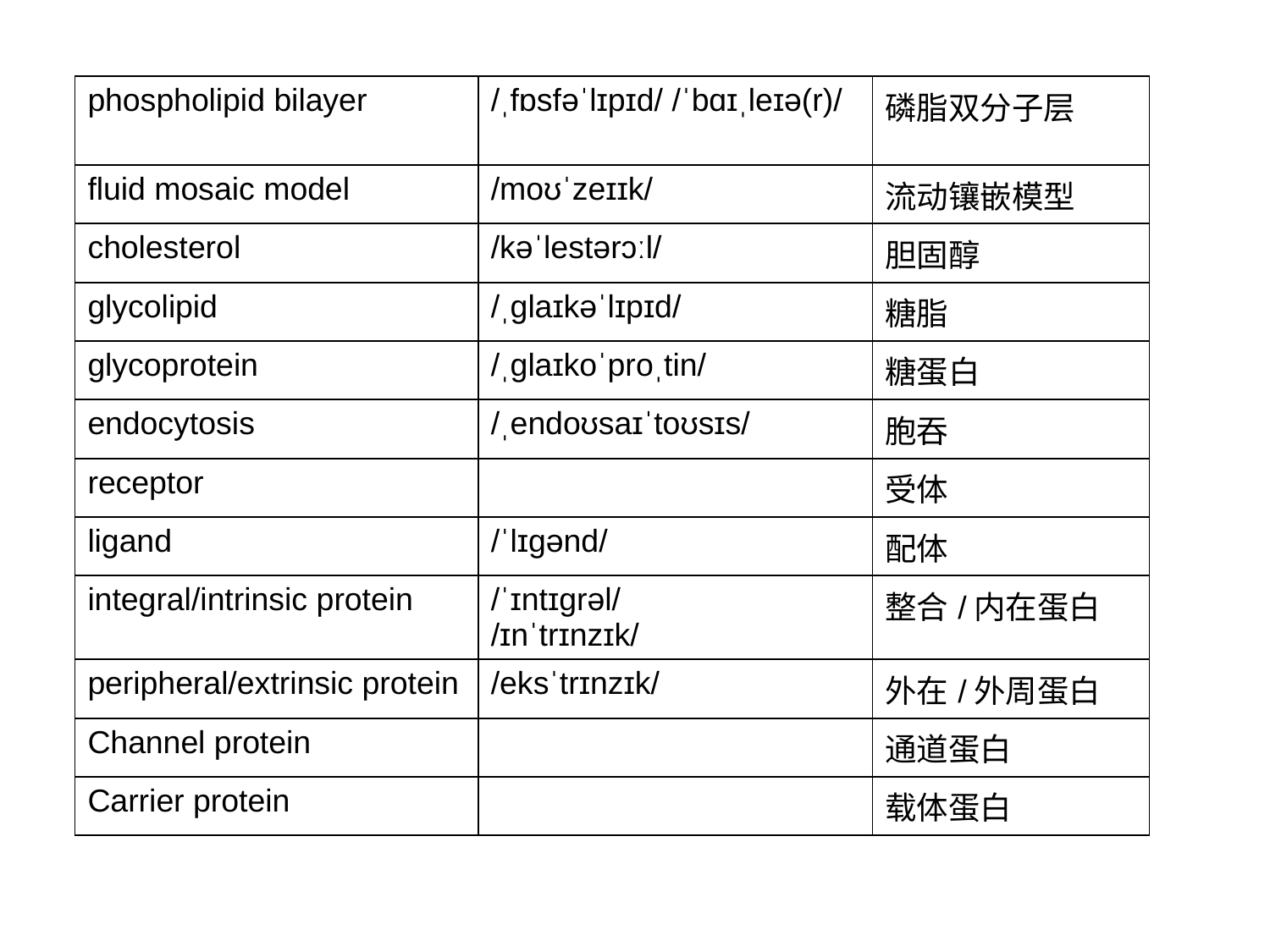

| phospholipid bilayer | /ˌfɒsfəˈlɪpɪd/ /ˈbɑɪˌleɪə(r)/ | 磷脂双分子层 |
| --- | --- | --- |
| fluid mosaic model | /moʊˈzeɪɪk/ | 流动镶嵌模型 |
| cholesterol | /kəˈlestərɔːl/ | 胆固醇 |
| glycolipid | /ˌɡlaɪkəˈlɪpɪd/ | 糖脂 |
| glycoprotein | /ˌɡlaɪkoˈproˌtin/ | 糖蛋白 |
| endocytosis | /ˌendoʊsaɪˈtoʊsɪs/ | 胞吞 |
| receptor |  | 受体 |
| ligand | /ˈlɪɡənd/ | 配体 |
| integral/intrinsic protein | /ˈɪntɪɡrəl/ /ɪnˈtrɪnzɪk/ | 整合/内在蛋白 |
| peripheral/extrinsic protein | /eksˈtrɪnzɪk/ | 外在/外周蛋白 |
| Channel protein |  | 通道蛋白 |
| Carrier protein |  | 载体蛋白 |